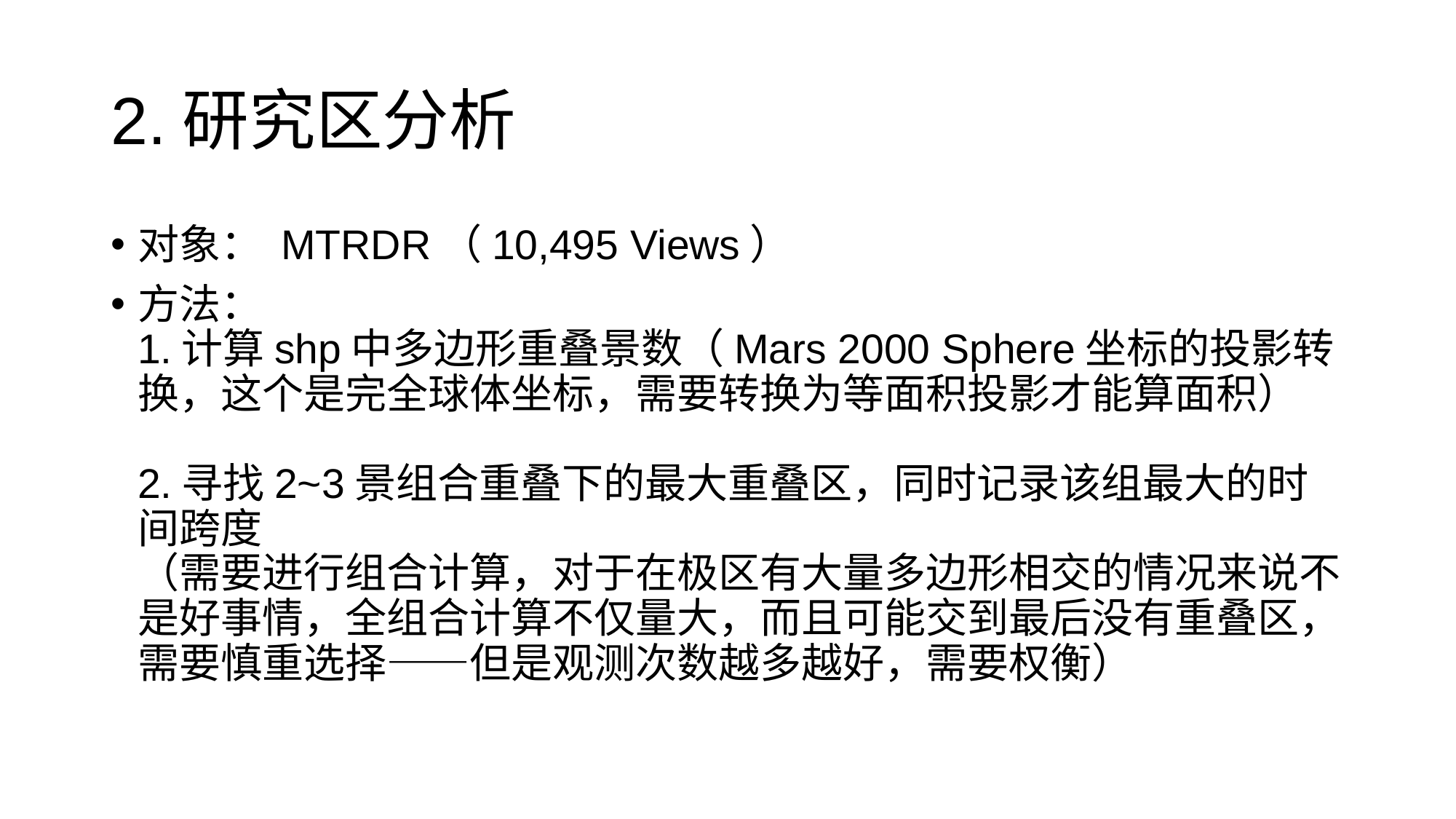

# 2.研究区分析
对象： MTRDR（10,495 Views）
方法：
1.计算shp中多边形重叠景数（Mars 2000 Sphere坐标的投影转换，这个是完全球体坐标，需要转换为等面积投影才能算面积）
2.寻找2~3景组合重叠下的最大重叠区，同时记录该组最大的时间跨度
（需要进行组合计算，对于在极区有大量多边形相交的情况来说不是好事情，全组合计算不仅量大，而且可能交到最后没有重叠区，需要慎重选择——但是观测次数越多越好，需要权衡）